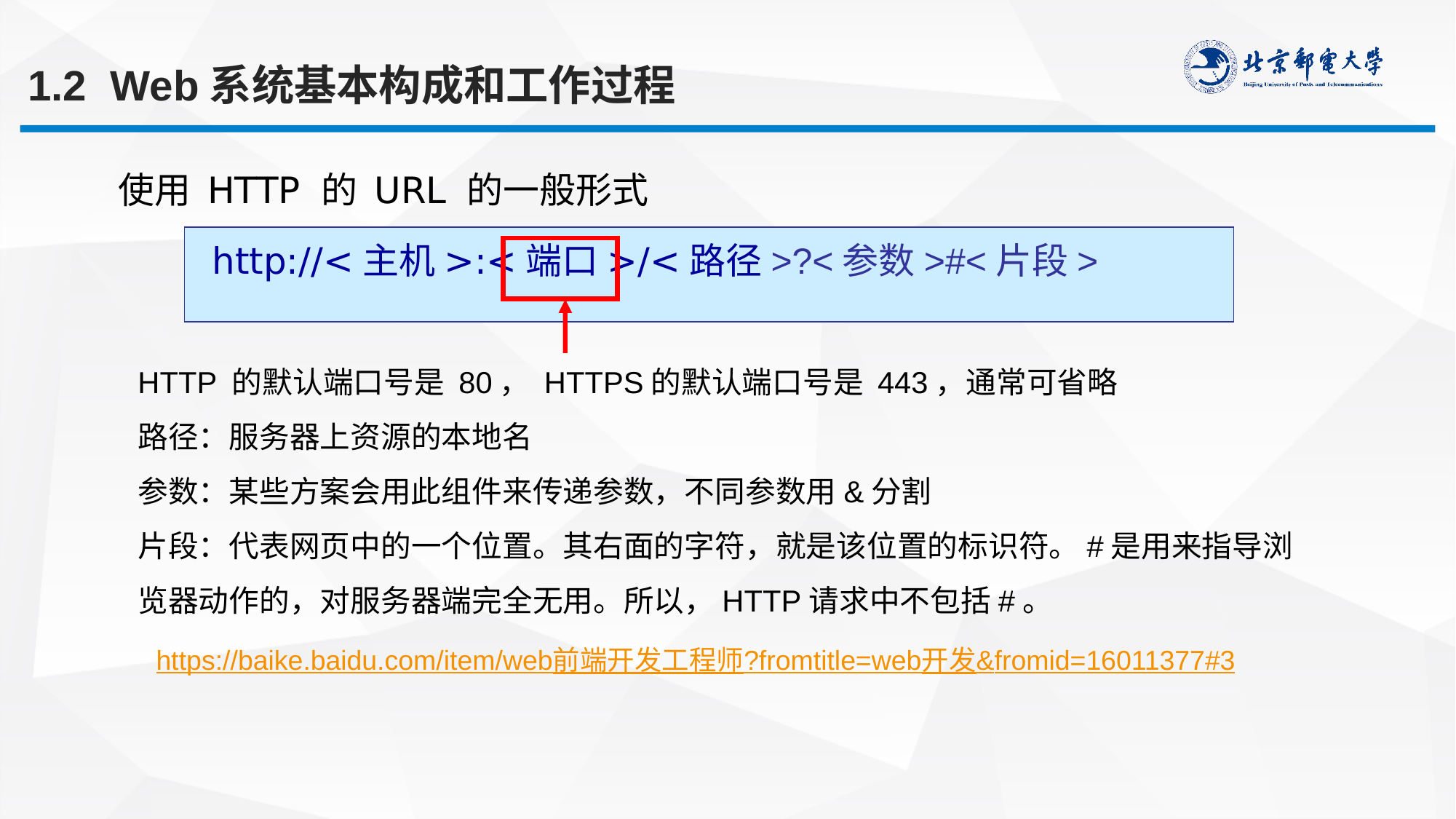

1.2  Web系统基本构成和工作过程

使用 HTTP 的 URL 的一般形式
       http://<主机>:<端口>/<路径>?<参数>#<片段>

HTTP 的默认端口号是 80， HTTPS的默认端口号是 443，通常可省略
路径：服务器上资源的本地名
参数：某些方案会用此组件来传递参数，不同参数用&分割
片段：代表网页中的一个位置。其右面的字符，就是该位置的标识符。#是用来指导浏览器动作的，对服务器端完全无用。所以，HTTP请求中不包括#。
https://baike.baidu.com/item/web前端开发工程师?fromtitle=web开发&fromid=16011377#3